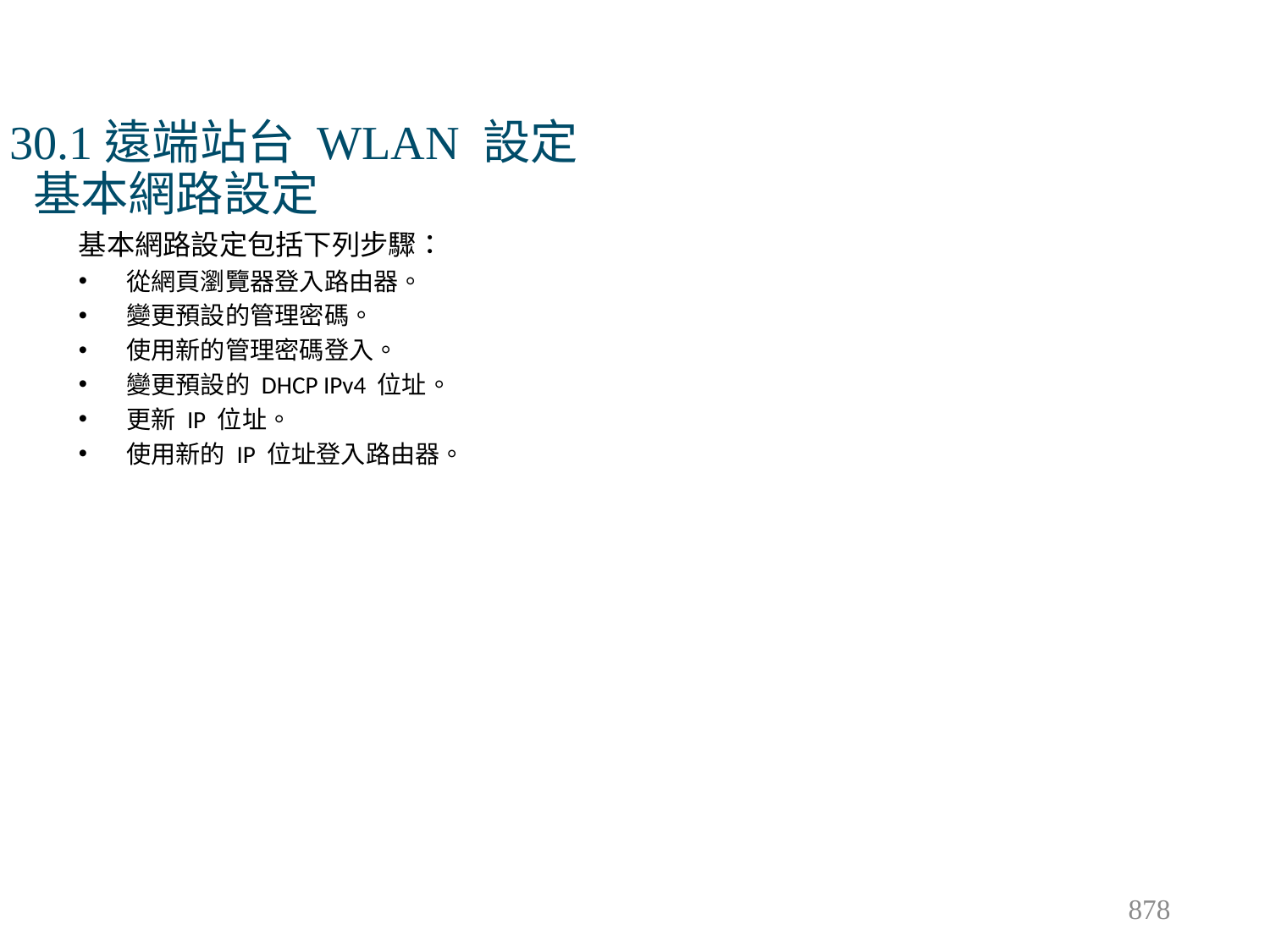

# 30.1遠端站台 WLAN 設定 基本網路設定
基本網路設定包括下列步驟：
從網頁瀏覽器登入路由器。
變更預設的管理密碼。
使用新的管理密碼登入。
變更預設的 DHCP IPv4 位址。
更新 IP 位址。
使用新的 IP 位址登入路由器。

878